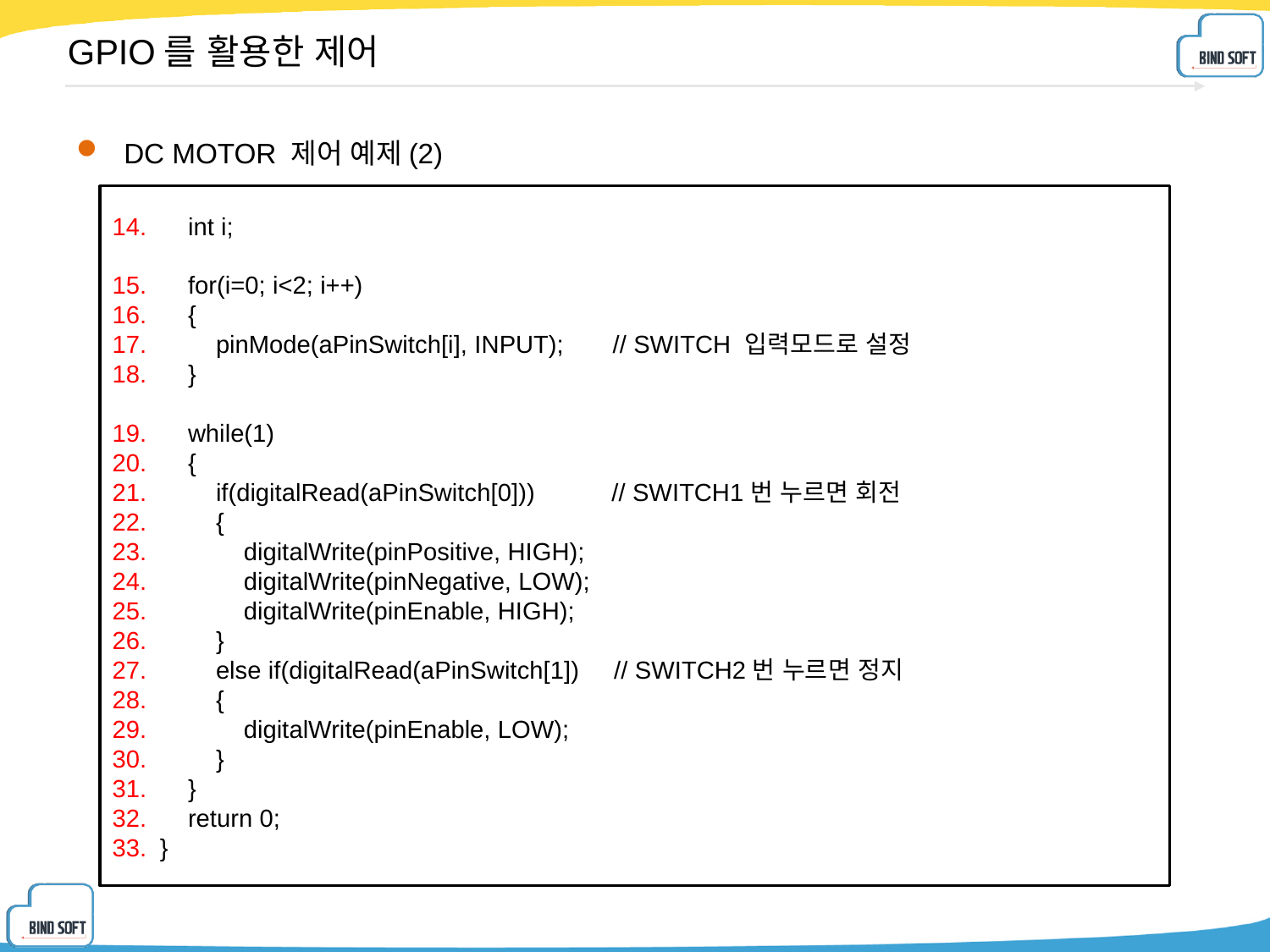

# GPIO를 활용한 제어
DC MOTOR 제어 예제(2)

    int i;

    for(i=0; i<2; i++)
    {
        pinMode(aPinSwitch[i], INPUT);       // SWITCH 입력모드로 설정
    }

    while(1)
    {
        if(digitalRead(aPinSwitch[0]))           // SWITCH1번 누르면 회전
        {
            digitalWrite(pinPositive, HIGH);
            digitalWrite(pinNegative, LOW);
            digitalWrite(pinEnable, HIGH);
        }
        else if(digitalRead(aPinSwitch[1])     // SWITCH2번 누르면 정지
        {
            digitalWrite(pinEnable, LOW);
        }
    }
    return 0;
}